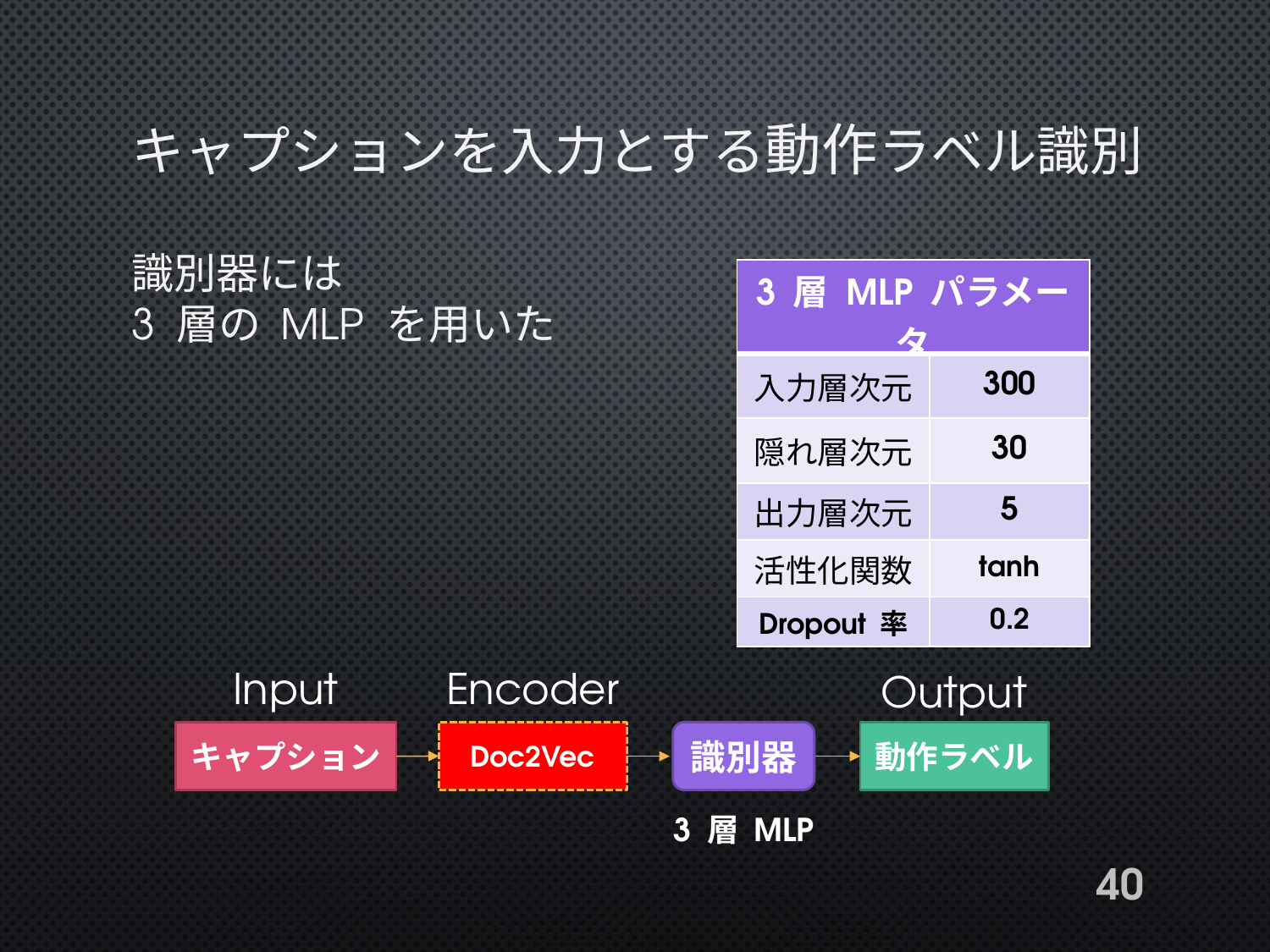

# キャプションを入力とする動作ラベル識別
識別器には
3 層の MLP を用いた
| 3 層 MLP パラメータ |  |
| --- | --- |
| 入力層次元 | 300 |
| 隠れ層次元 | 30 |
| 出力層次元 | 5 |
| 活性化関数 | tanh |
| Dropout 率 | 0.2 |
Input
Output
Doc2Vec
識別器
キャプション
動作ラベル
3 層 MLP
Encoder
40